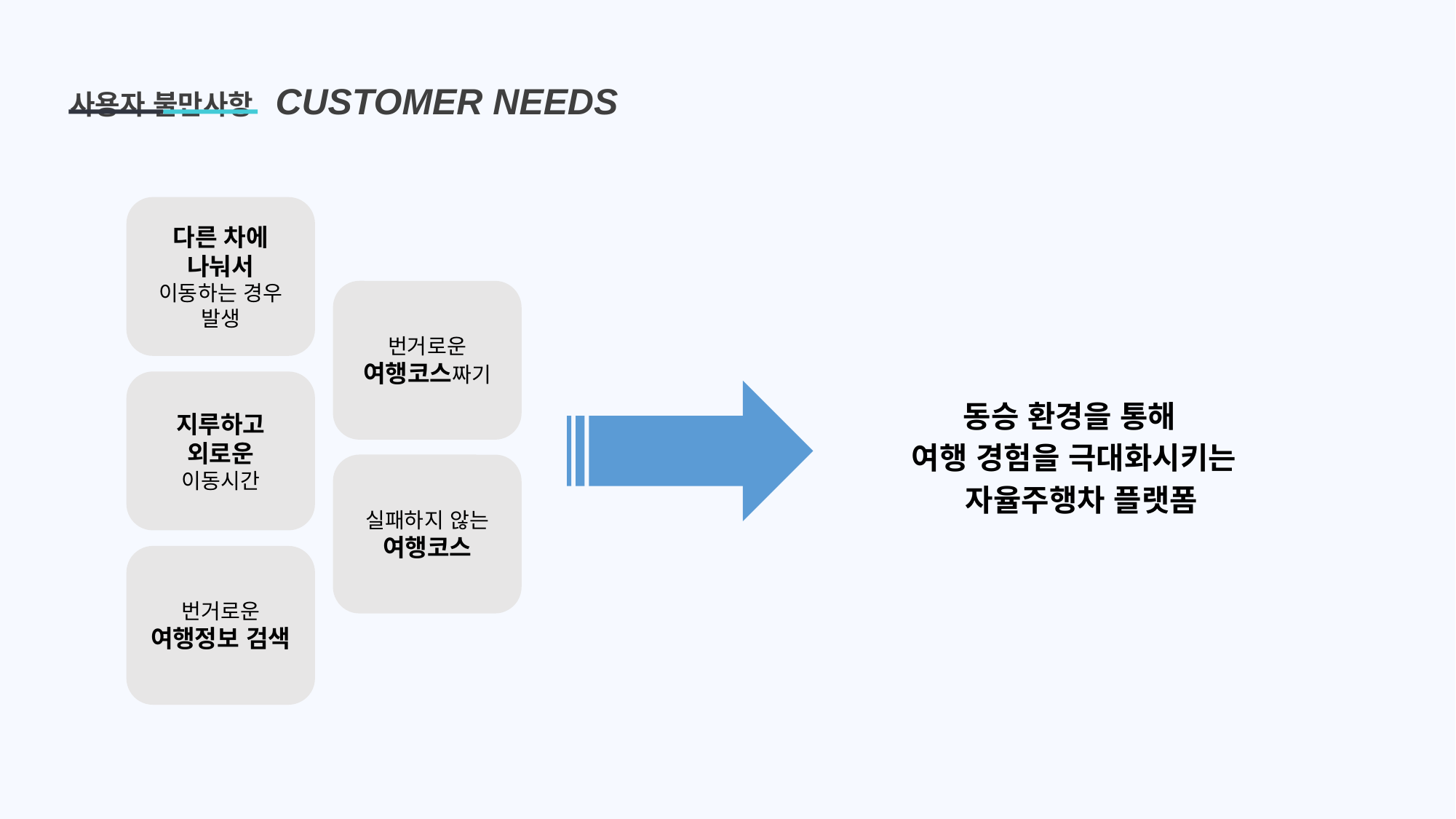

사용자 불만사항  CUSTOMER NEEDS

다른 차에 나눠서 이동하는 경우 발생
번거로운 여행코스짜기
지루하고 외로운 이동시간

동승 환경을 통해
여행 경험을 극대화시키는
 자율주행차 플랫폼
실패하지 않는 여행코스
번거로운 여행정보 검색